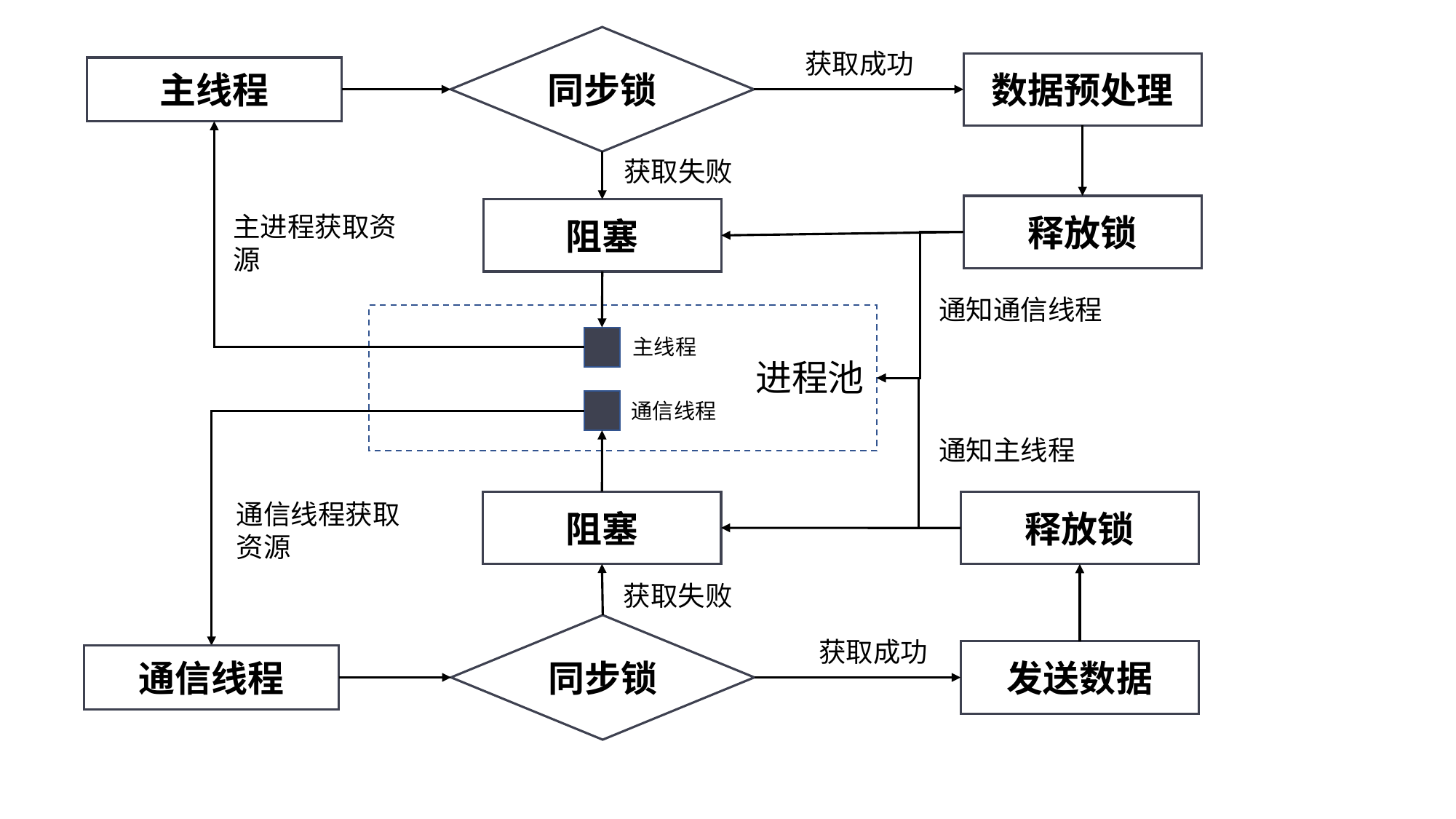

同步锁
获取成功
数据预处理
主线程
获取失败
释放锁
阻塞
主进程获取资源
通知通信线程
训练部分

主线程
进程池

通信线程
通知主线程
通信线程获取资源
阻塞
释放锁
获取失败
同步锁
获取成功
发送数据
通信线程